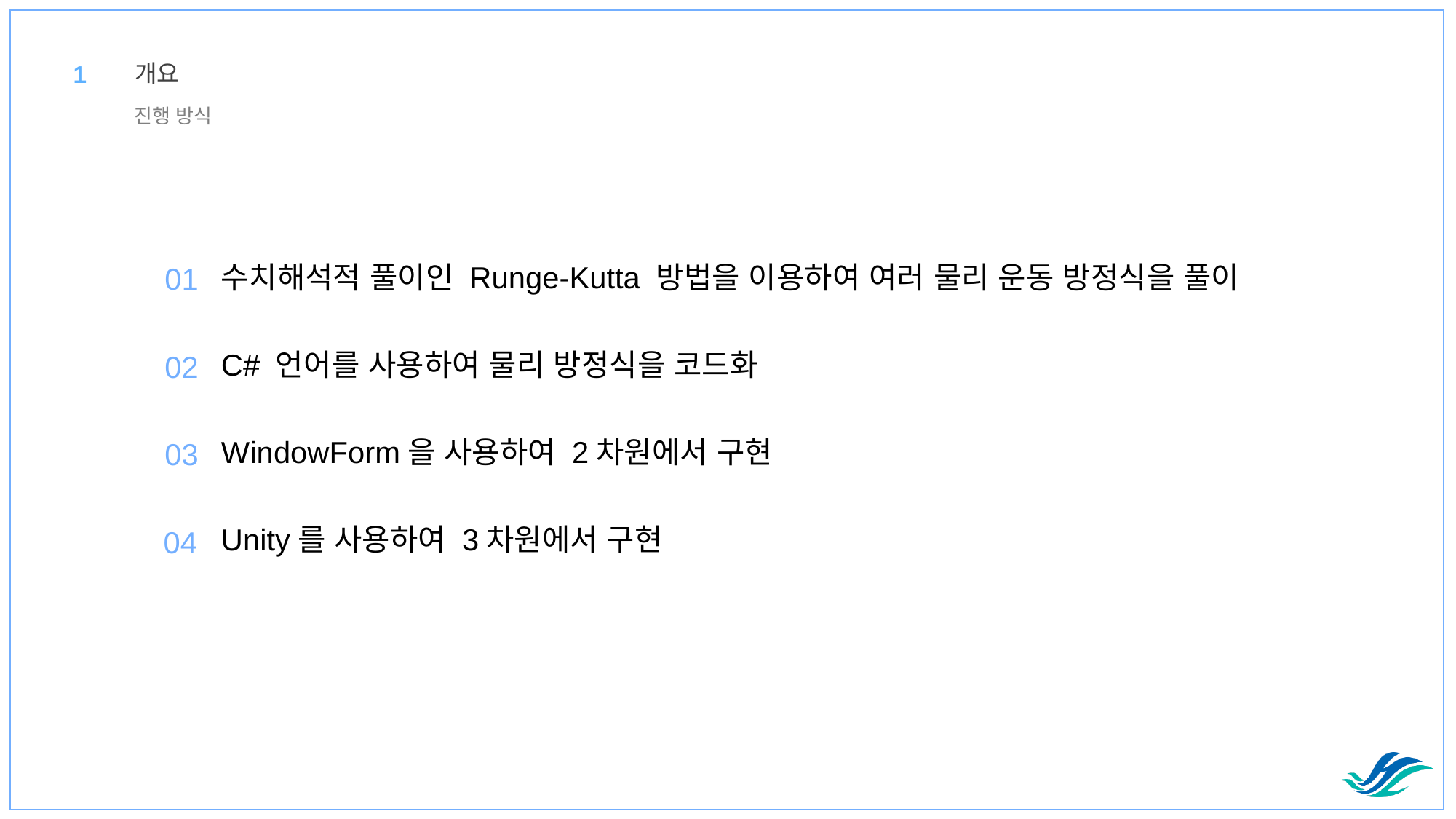

개요
1
진행 방식
01
수치해석적 풀이인 Runge-Kutta 방법을 이용하여 여러 물리 운동 방정식을 풀이

C# 언어를 사용하여 물리 방정식을 코드화

WindowForm을 사용하여 2차원에서 구현

Unity를 사용하여 3차원에서 구현
02
03
04